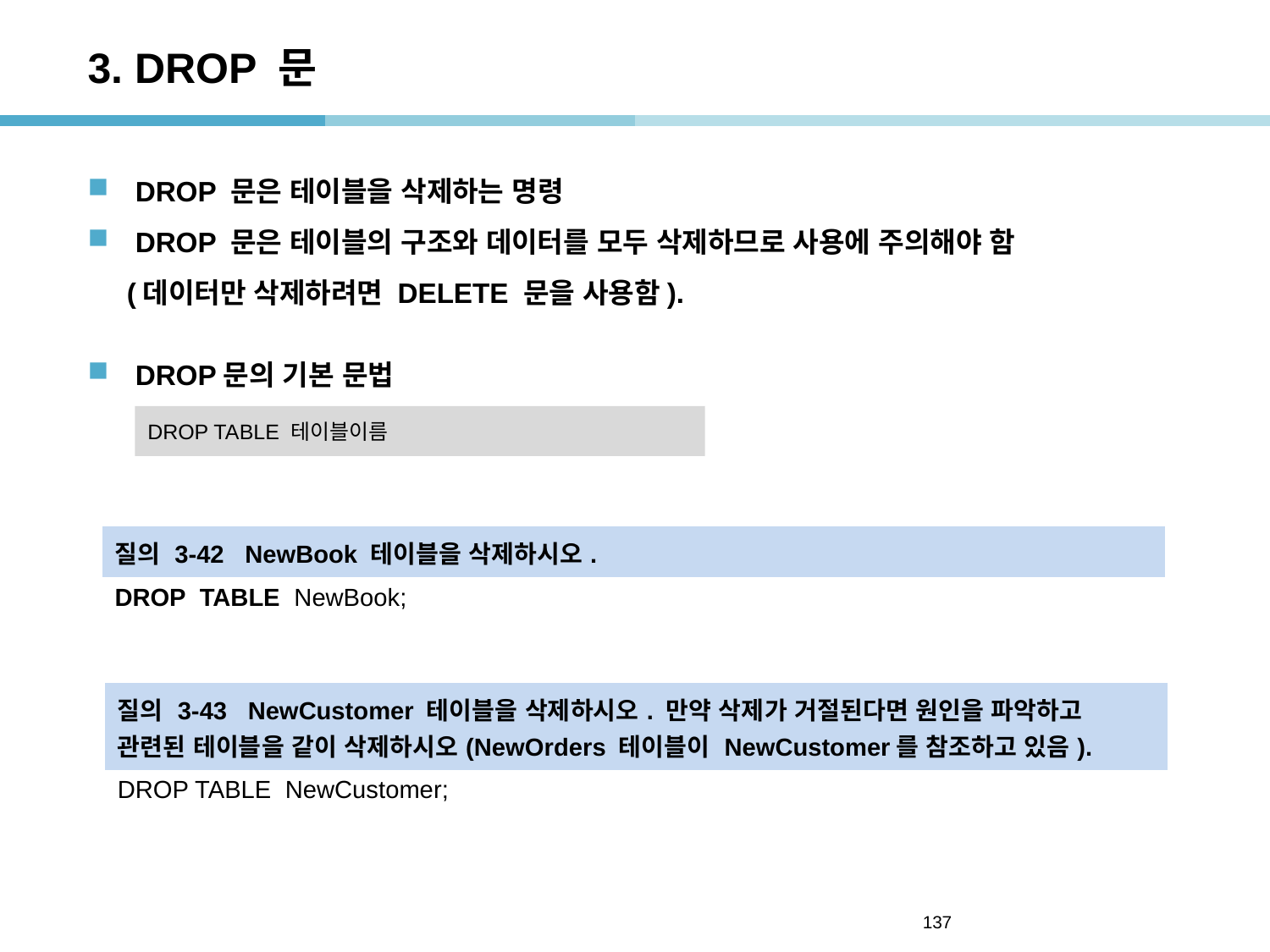

# 3. DROP 문
DROP 문은 테이블을 삭제하는 명령
DROP 문은 테이블의 구조와 데이터를 모두 삭제하므로 사용에 주의해야 함
     (데이터만 삭제하려면 DELETE 문을 사용함).

DROP문의 기본 문법
DROP TABLE 테이블이름
| 질의 3-42 NewBook 테이블을 삭제하시오. |
| --- |
| DROP TABLE NewBook; |
|  |
| 질의 3-43 NewCustomer 테이블을 삭제하시오. 만약 삭제가 거절된다면 원인을 파악하고 관련된 테이블을 같이 삭제하시오(NewOrders 테이블이 NewCustomer를 참조하고 있음). |
| --- |
| DROP TABLE NewCustomer; |
137